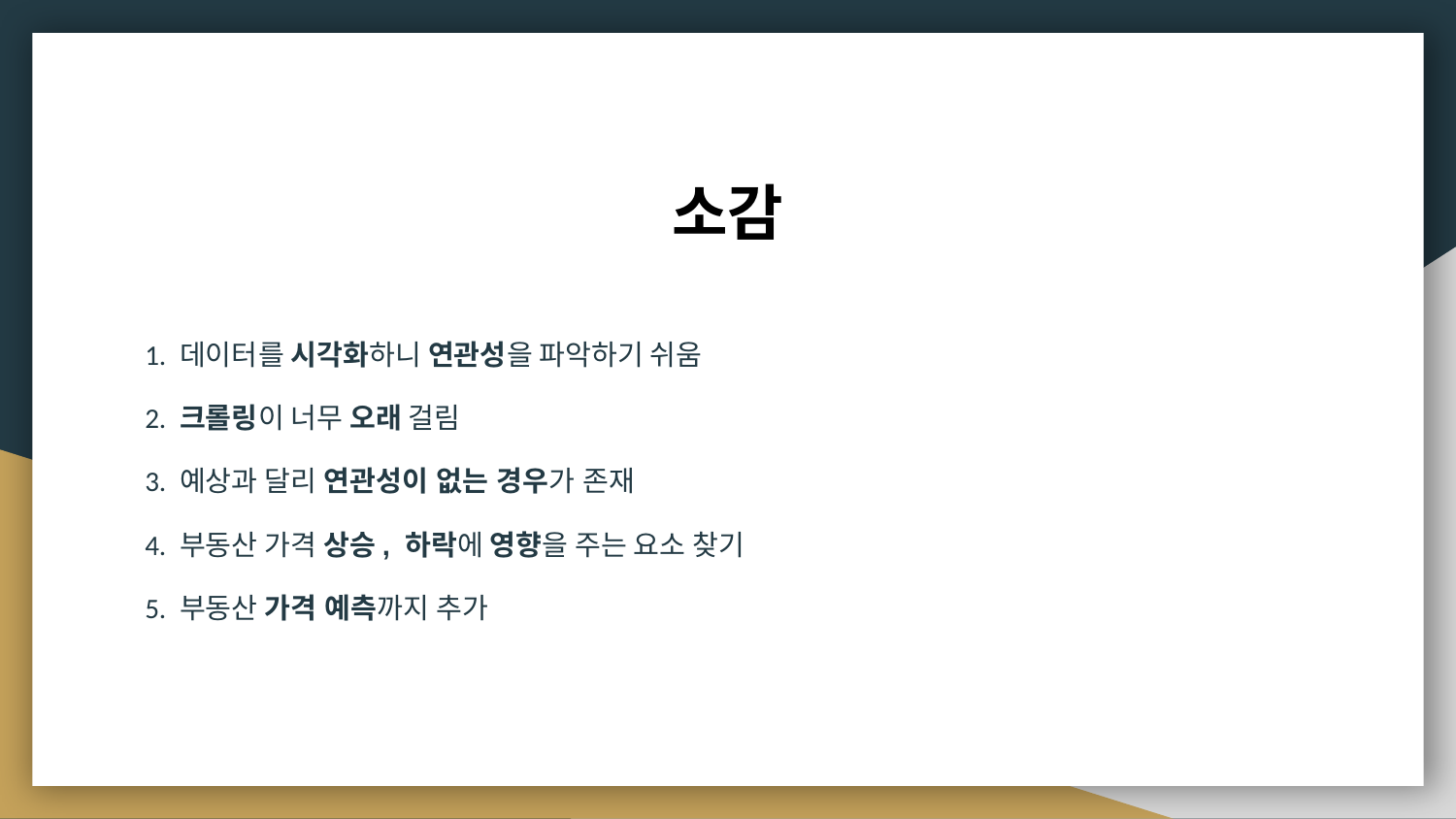

# 소감
1. 데이터를 시각화하니 연관성을 파악하기 쉬움
2. 크롤링이 너무 오래 걸림
3. 예상과 달리 연관성이 없는 경우가 존재
4. 부동산 가격 상승, 하락에 영향을 주는 요소 찾기
5. 부동산 가격 예측까지 추가